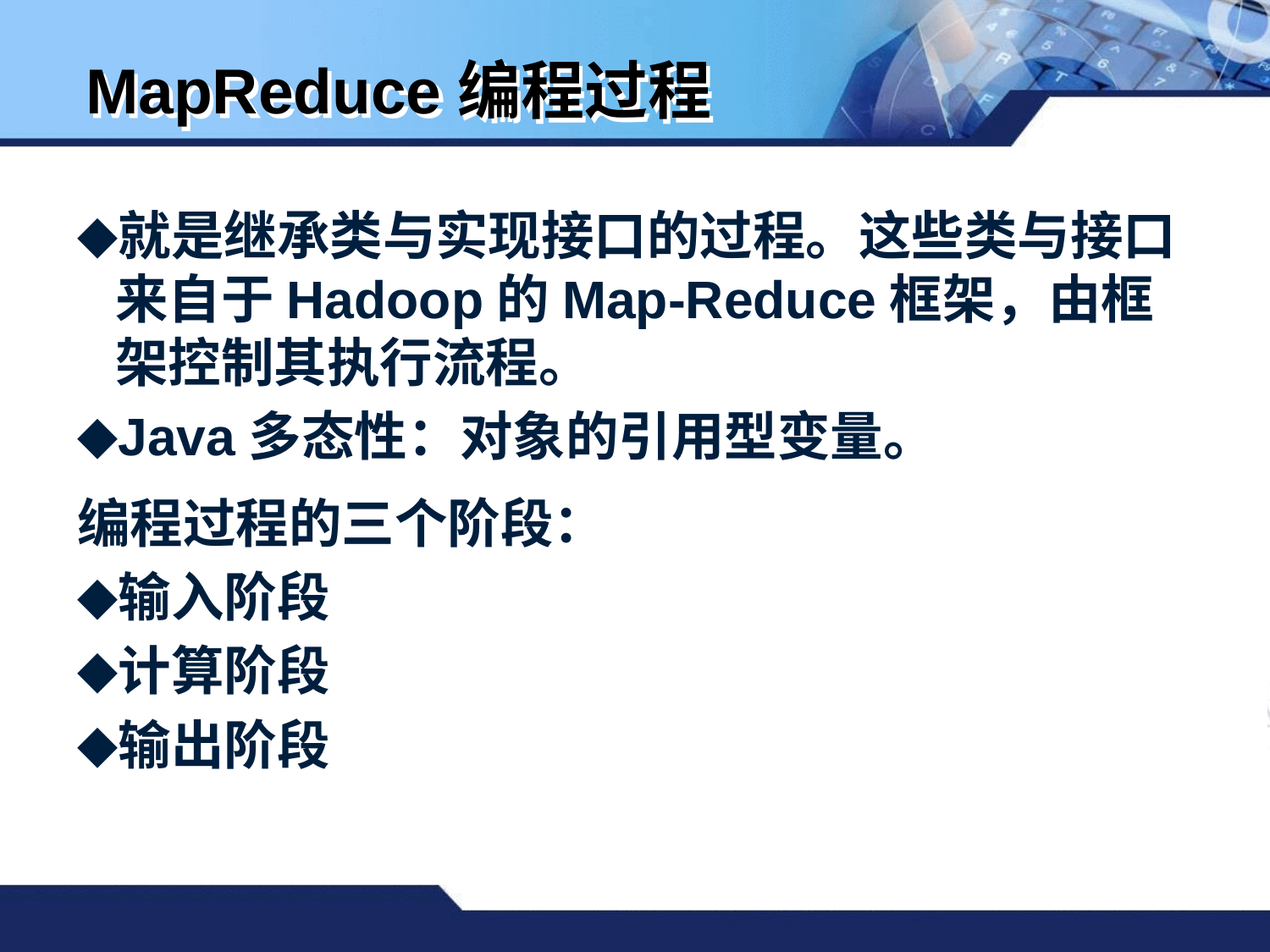

# MapReduce编程过程
就是继承类与实现接口的过程。这些类与接口来自于Hadoop的Map-Reduce框架，由框架控制其执行流程。
Java多态性：对象的引用型变量。

编程过程的三个阶段：
输入阶段
计算阶段
输出阶段